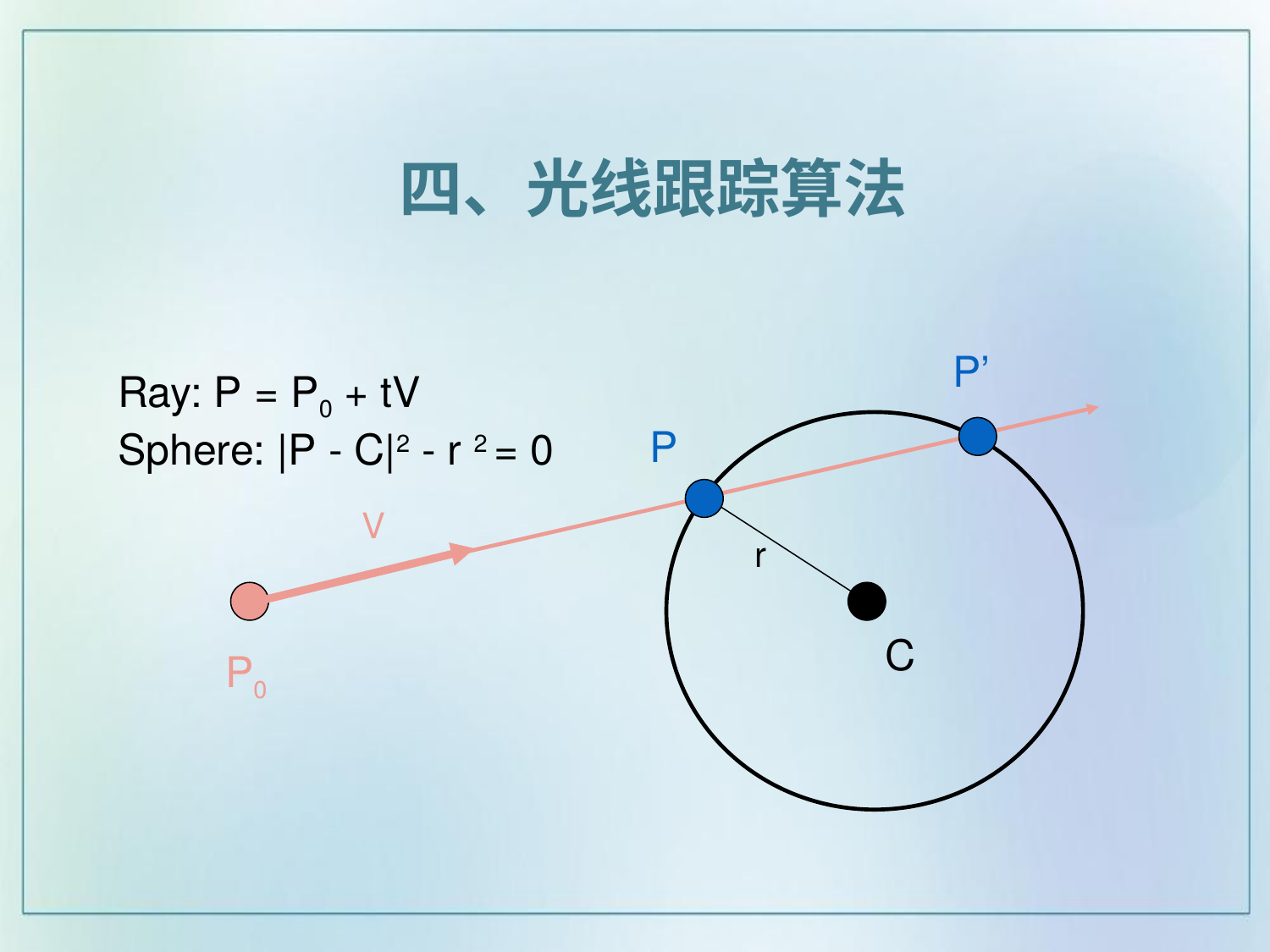

四、光线跟踪算法
P’
Ray: P = P0 + tV
Sphere: |P - C|2 - r 2 = 0

P

V
r

C
P0